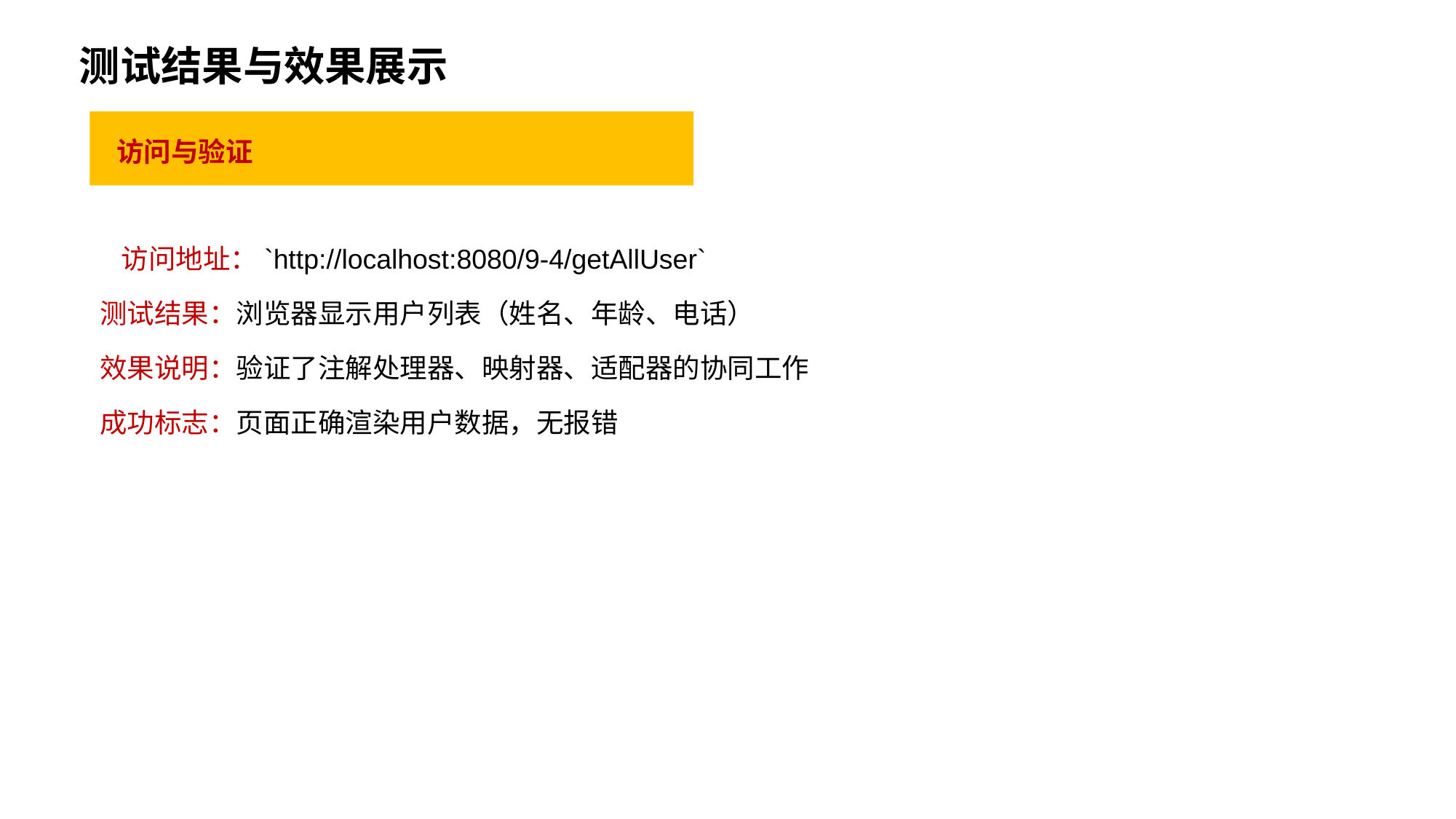

测试结果与效果展示

访问与验证
访问地址：`http://localhost:8080/9-4/getAllUser`
测试结果：浏览器显示用户列表（姓名、年龄、电话）
效果说明：验证了注解处理器、映射器、适配器的协同工作
成功标志：页面正确渲染用户数据，无报错